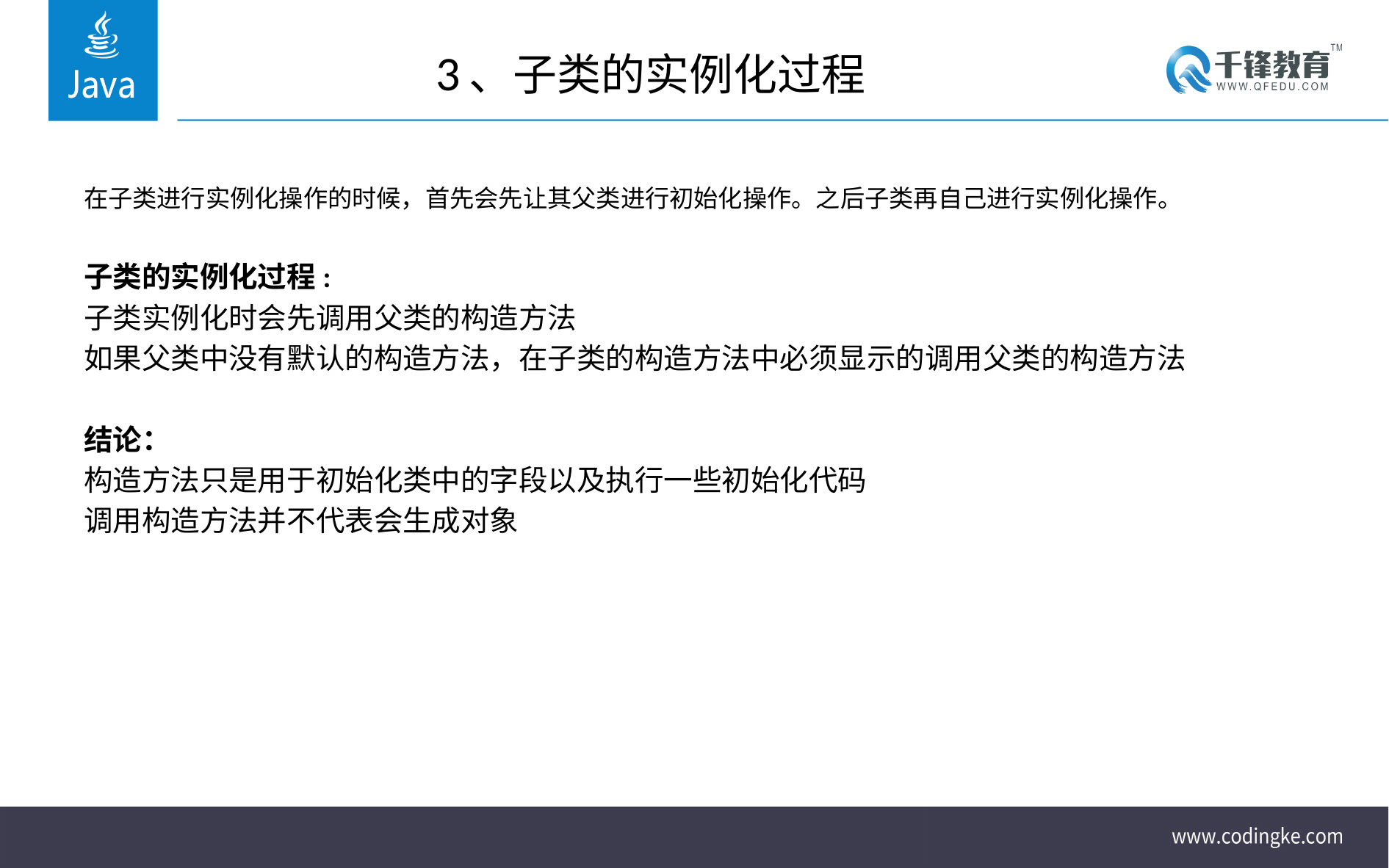

# 3、子类的实例化过程
在子类进行实例化操作的时候，首先会先让其父类进行初始化操作。之后子类再自己进行实例化操作。

子类的实例化过程:
子类实例化时会先调用父类的构造方法
如果父类中没有默认的构造方法，在子类的构造方法中必须显示的调用父类的构造方法

结论：
构造方法只是用于初始化类中的字段以及执行一些初始化代码
调用构造方法并不代表会生成对象